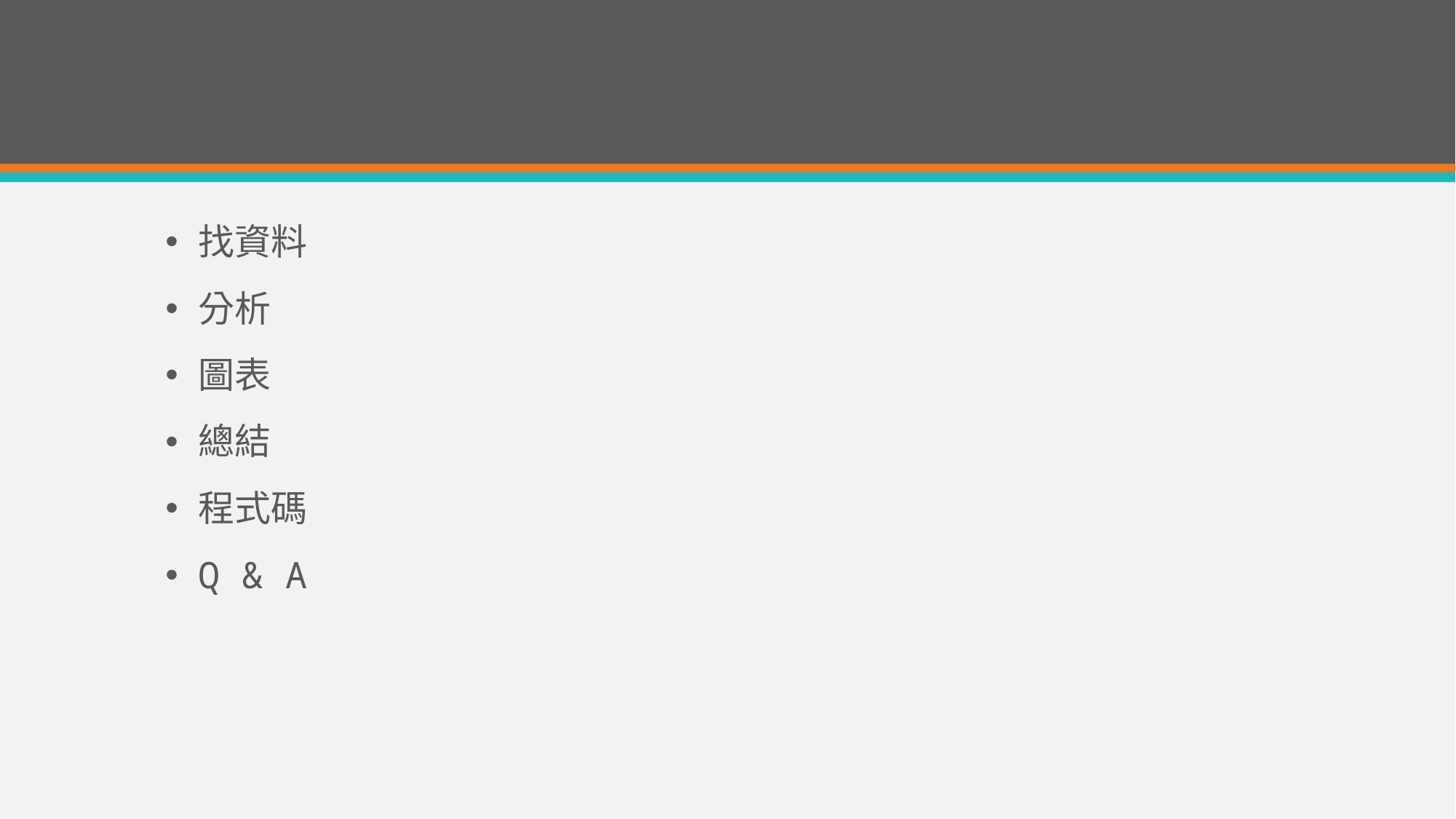

找資料
分析
圖表
總結
程式碼
Q & A